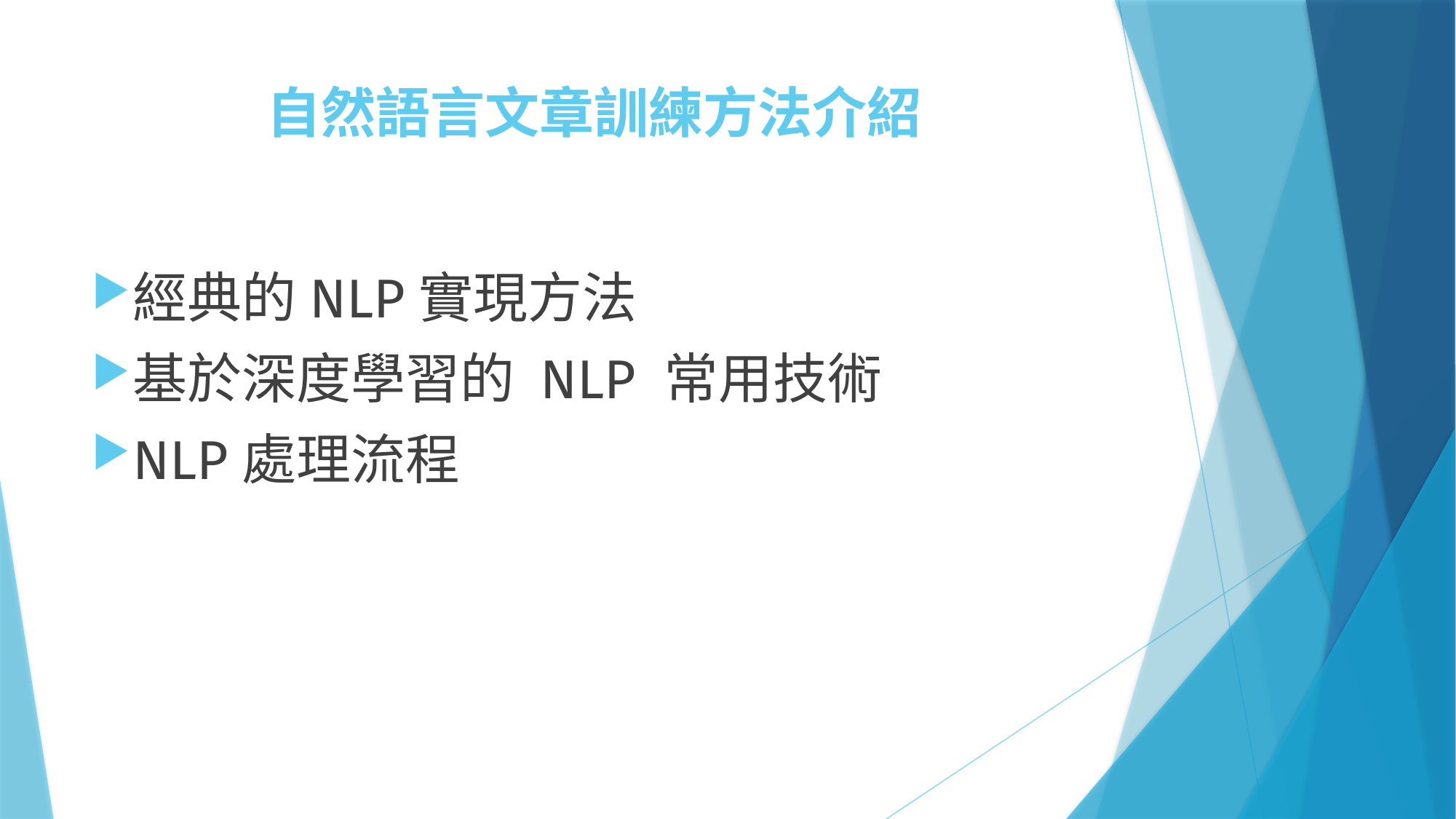

# 自然語言文章訓練方法介紹
經典的NLP實現方法
基於深度學習的 NLP 常用技術
NLP處理流程